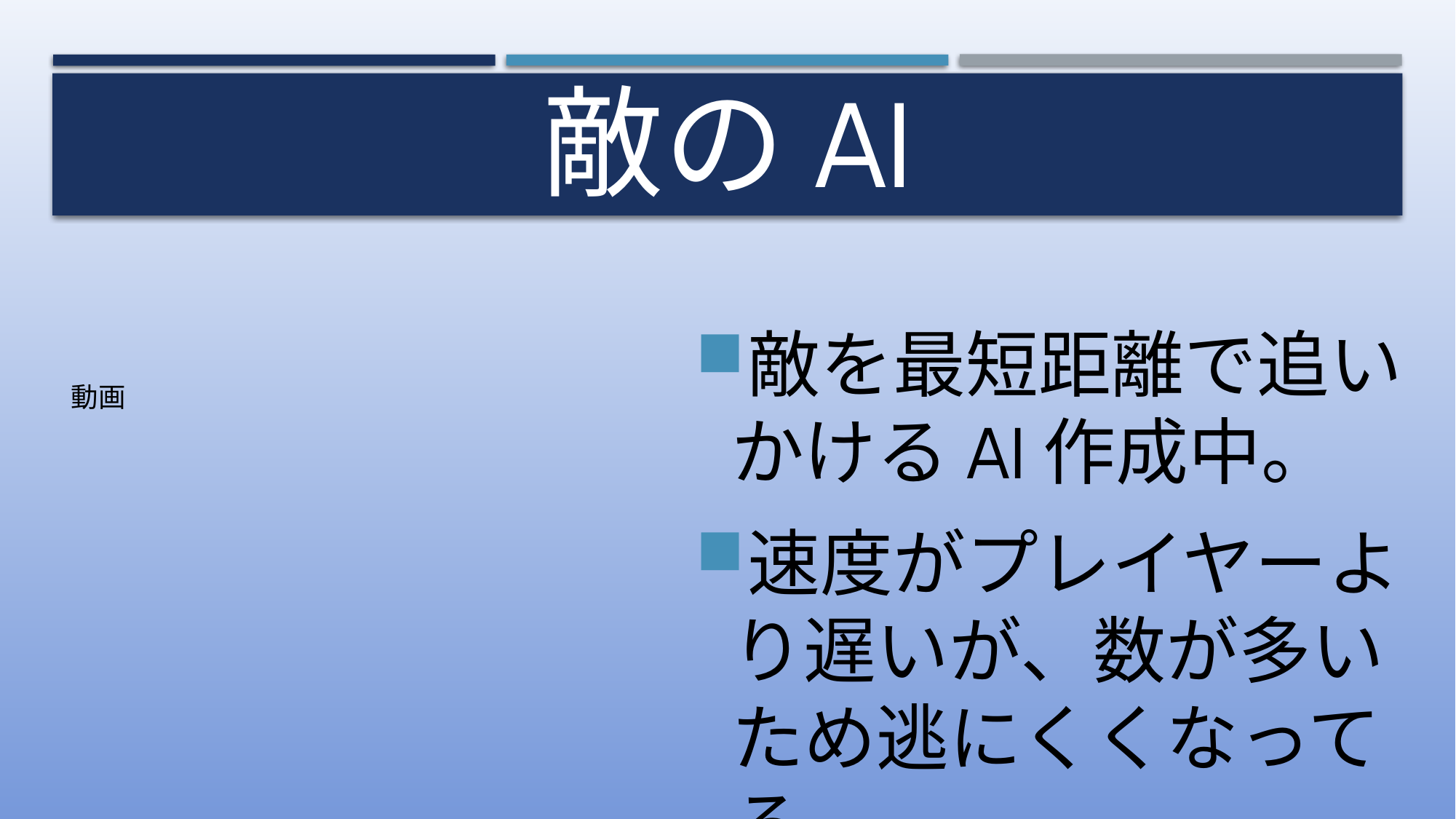

# 敵のAI

敵を最短距離で追いかけるAI作成中。
速度がプレイヤーより遅いが、数が多いため逃にくくなってる。

動画